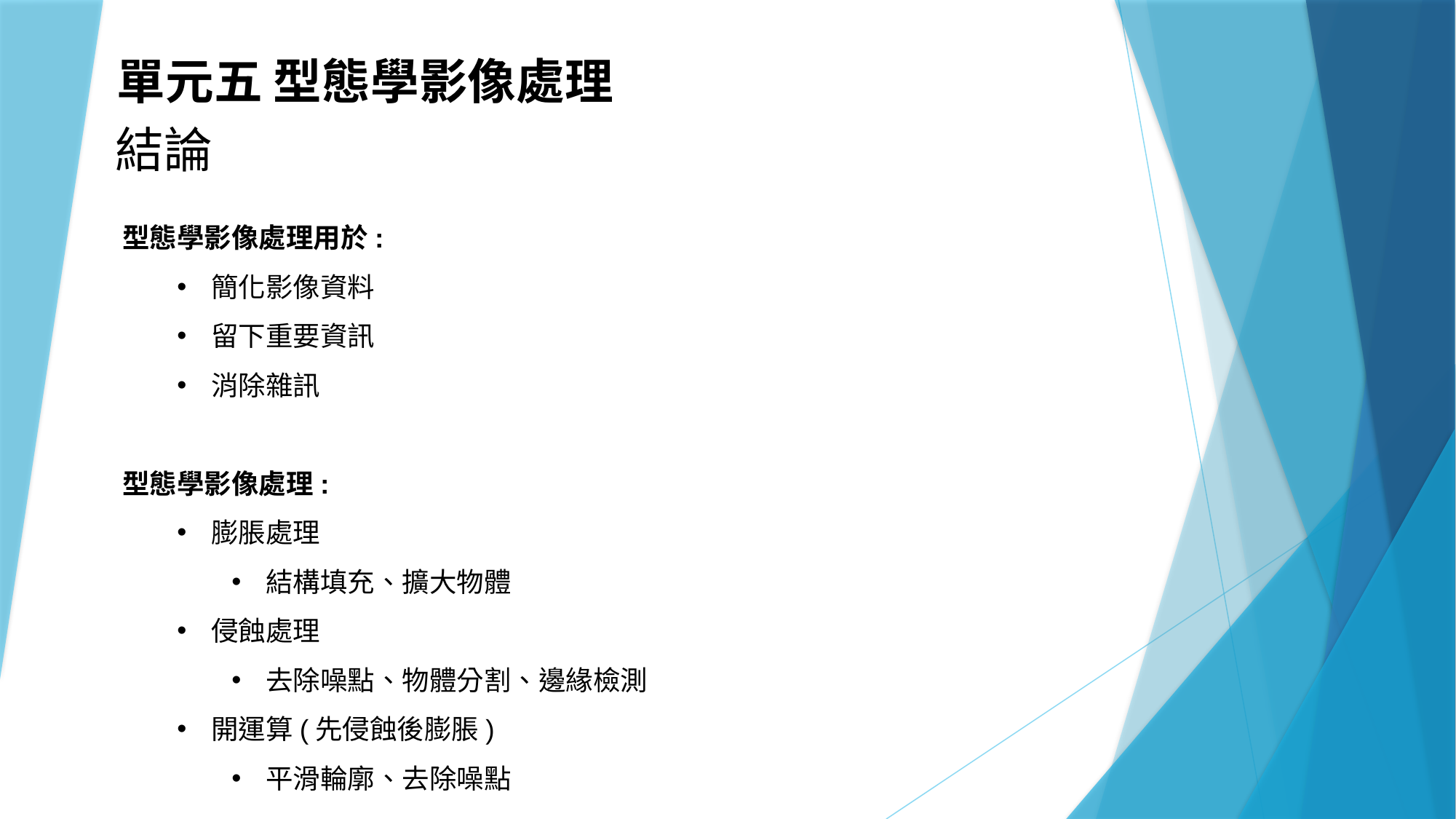

單元五 型態學影像處理

結論

型態學影像處理用於:
簡化影像資料
留下重要資訊
消除雜訊

型態學影像處理:
膨脹處理
結構填充、擴大物體
侵蝕處理
去除噪點、物體分割、邊緣檢測
開運算(先侵蝕後膨脹)
平滑輪廓、去除噪點